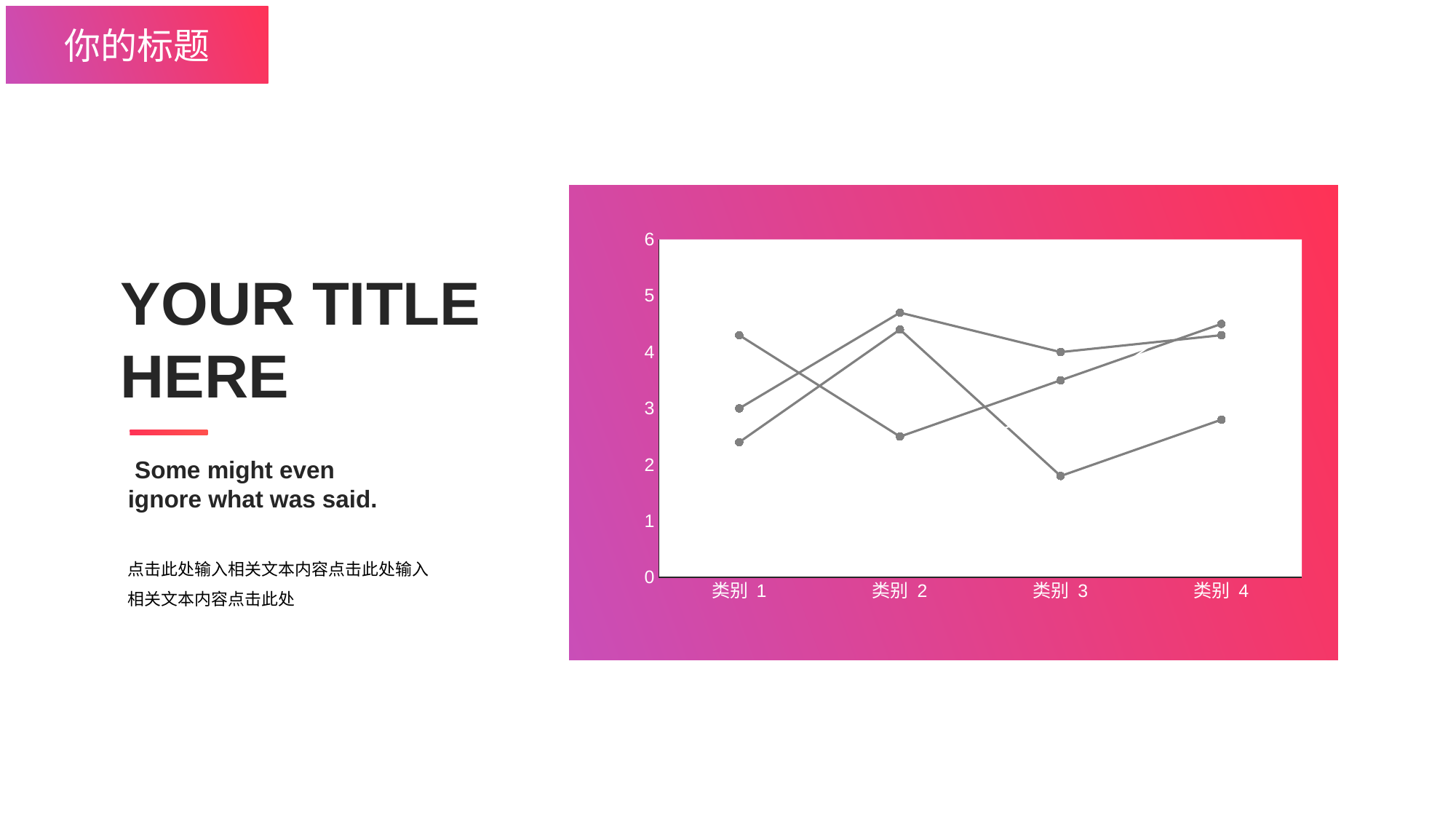

你的标题

### Chart

| Category | 系列 1 | 系列 2 | 系列 3 | 系列4 |
|---|---|---|---|---|
| 类别 1 | 4.3 | 2.4 | 2.0 | 3.0 |
| 类别 2 | 2.5 | 4.4 | 2.0 | 4.7 |
| 类别 3 | 3.5 | 1.8 | 3.0 | 4.0 |
| 类别 4 | 4.5 | 2.8 | 5.0 | 4.3 |
YOUR TITLE
HERE

 Some might even ignore what was said.
点击此处输入相关文本内容点击此处输入相关文本内容点击此处